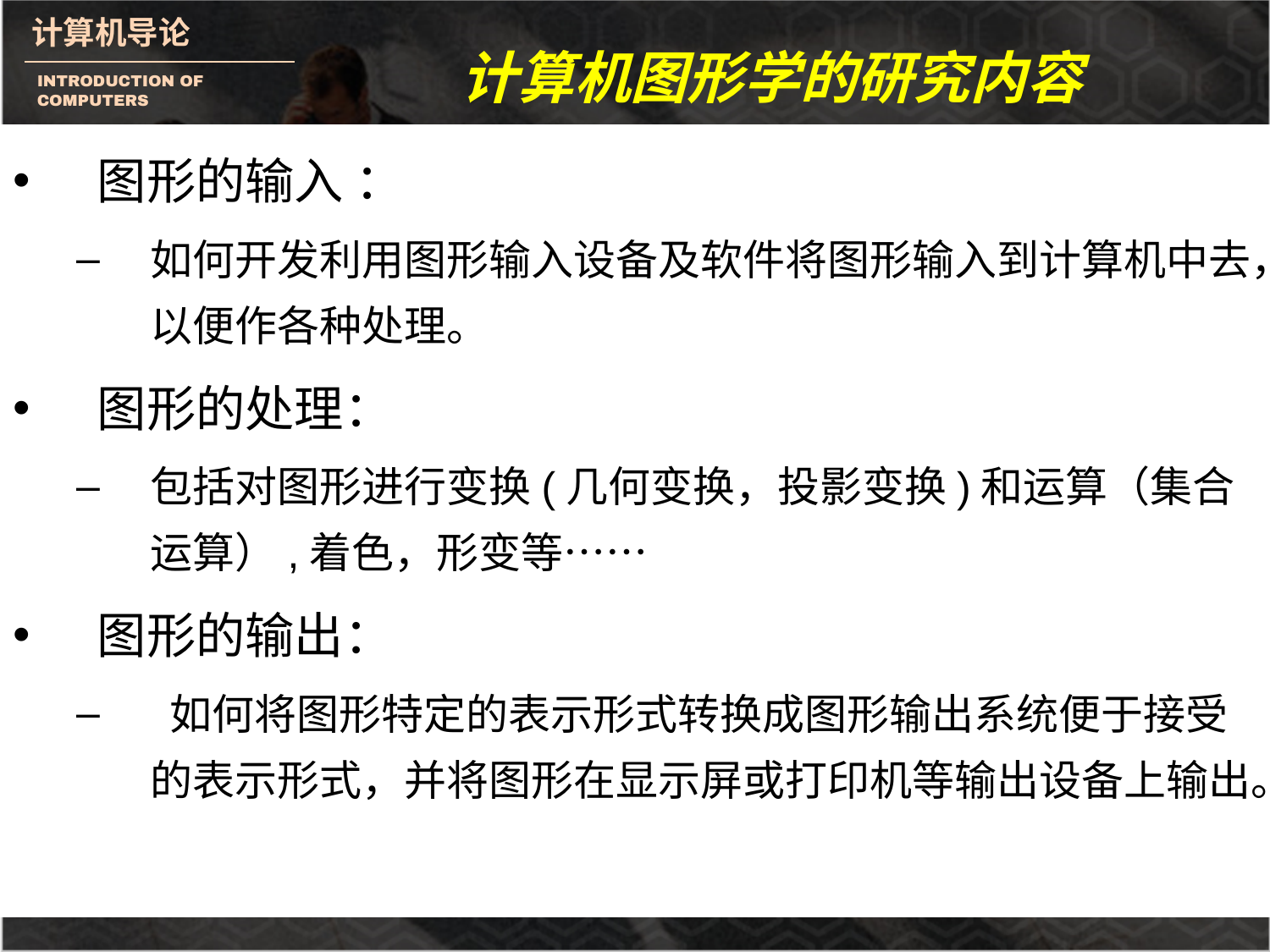

计算机图形学的研究内容
图形的输入 ：
如何开发利用图形输入设备及软件将图形输入到计算机中去，以便作各种处理。
图形的处理：
包括对图形进行变换(几何变换，投影变换)和运算（集合运算）,着色，形变等……
图形的输出：
 如何将图形特定的表示形式转换成图形输出系统便于接受的表示形式，并将图形在显示屏或打印机等输出设备上输出。